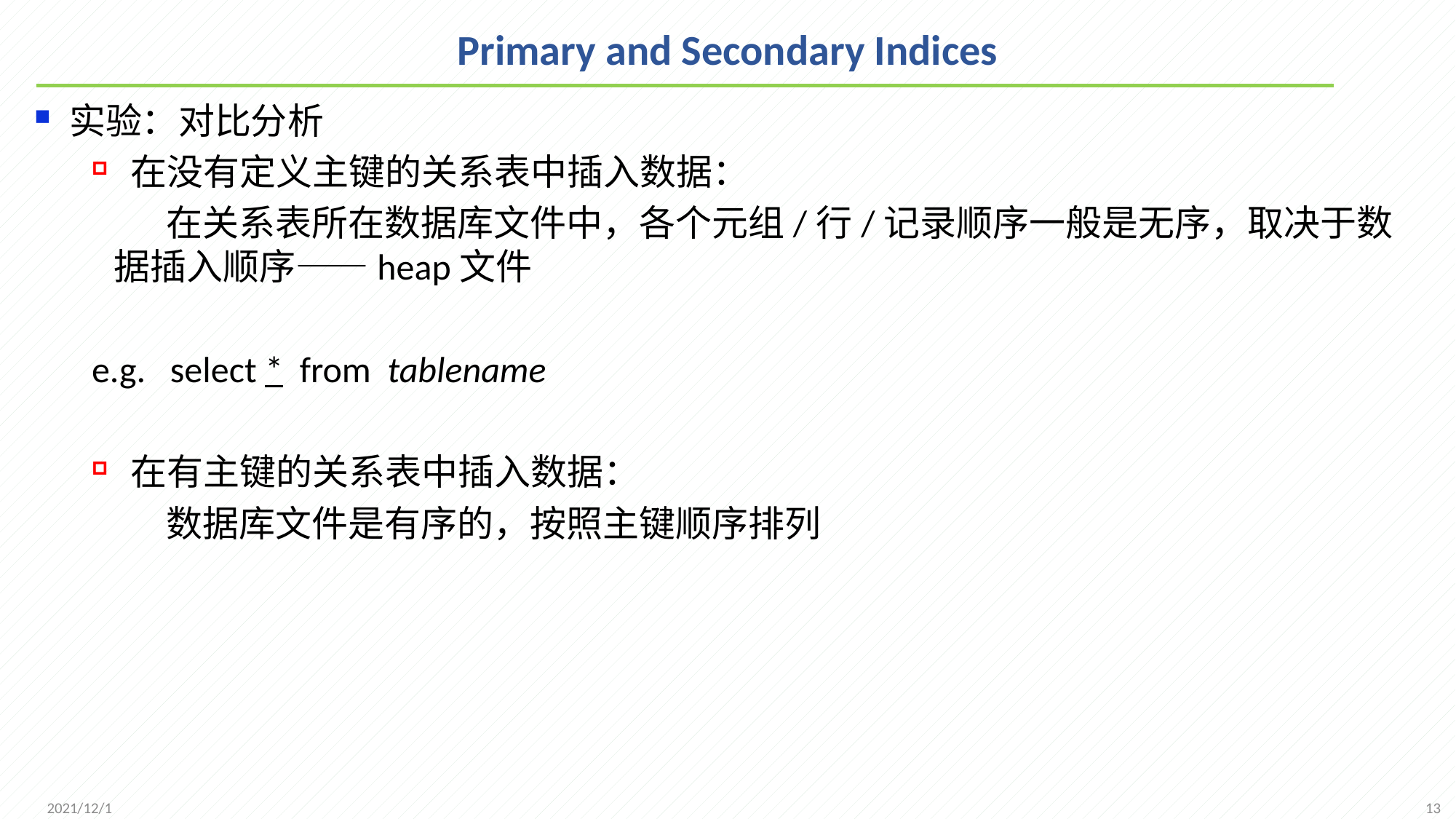

# Primary and Secondary Indices
实验：对比分析
 在没有定义主键的关系表中插入数据：
        在关系表所在数据库文件中，各个元组/行/记录顺序一般是无序，取决于数据插入顺序——heap文件

e.g.   select *  from  tablename

 在有主键的关系表中插入数据：
        数据库文件是有序的，按照主键顺序排列

13
2021/12/1